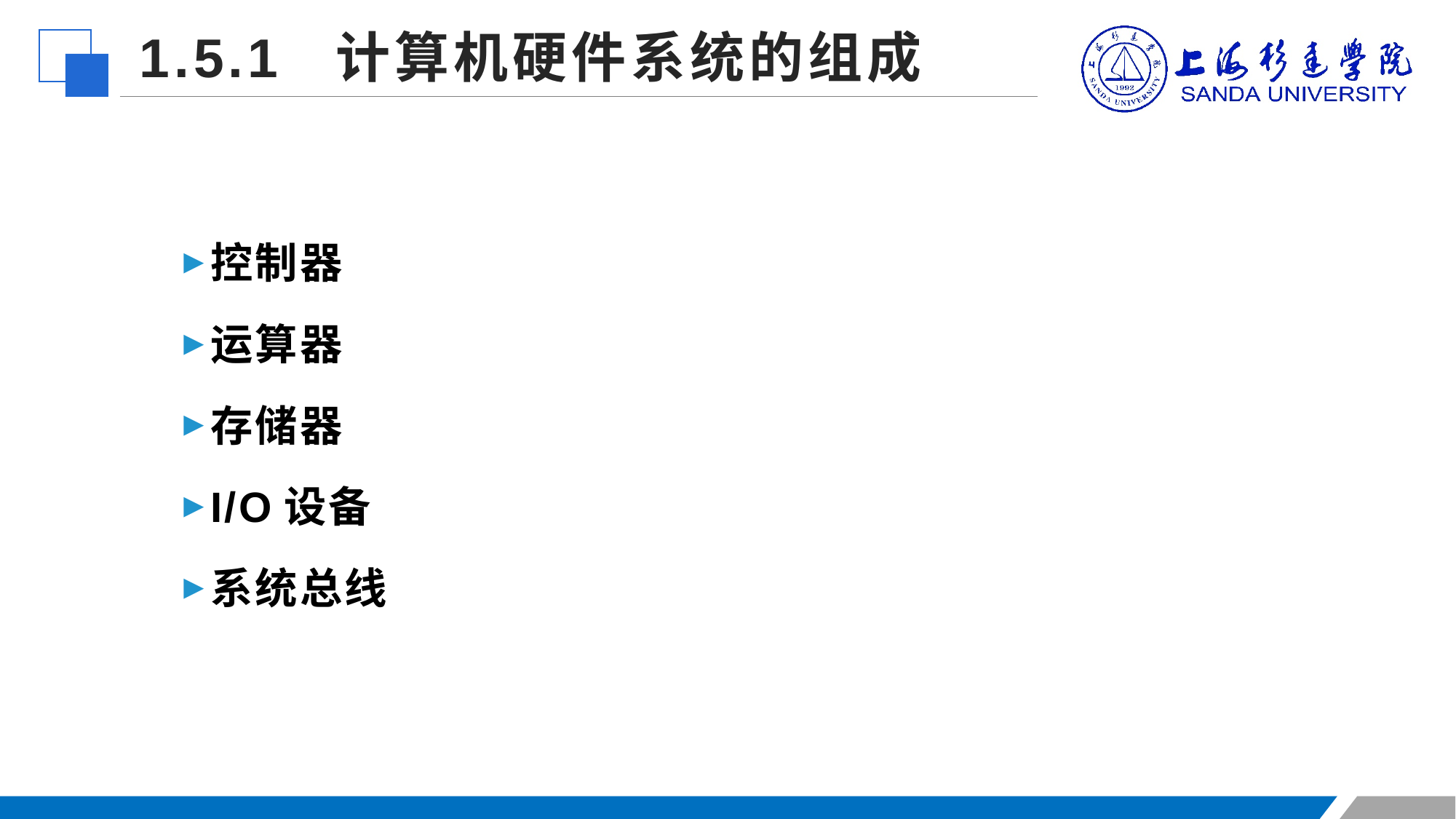

1.5.1  计算机硬件系统的组成
控制器
运算器
存储器
I/O设备
系统总线